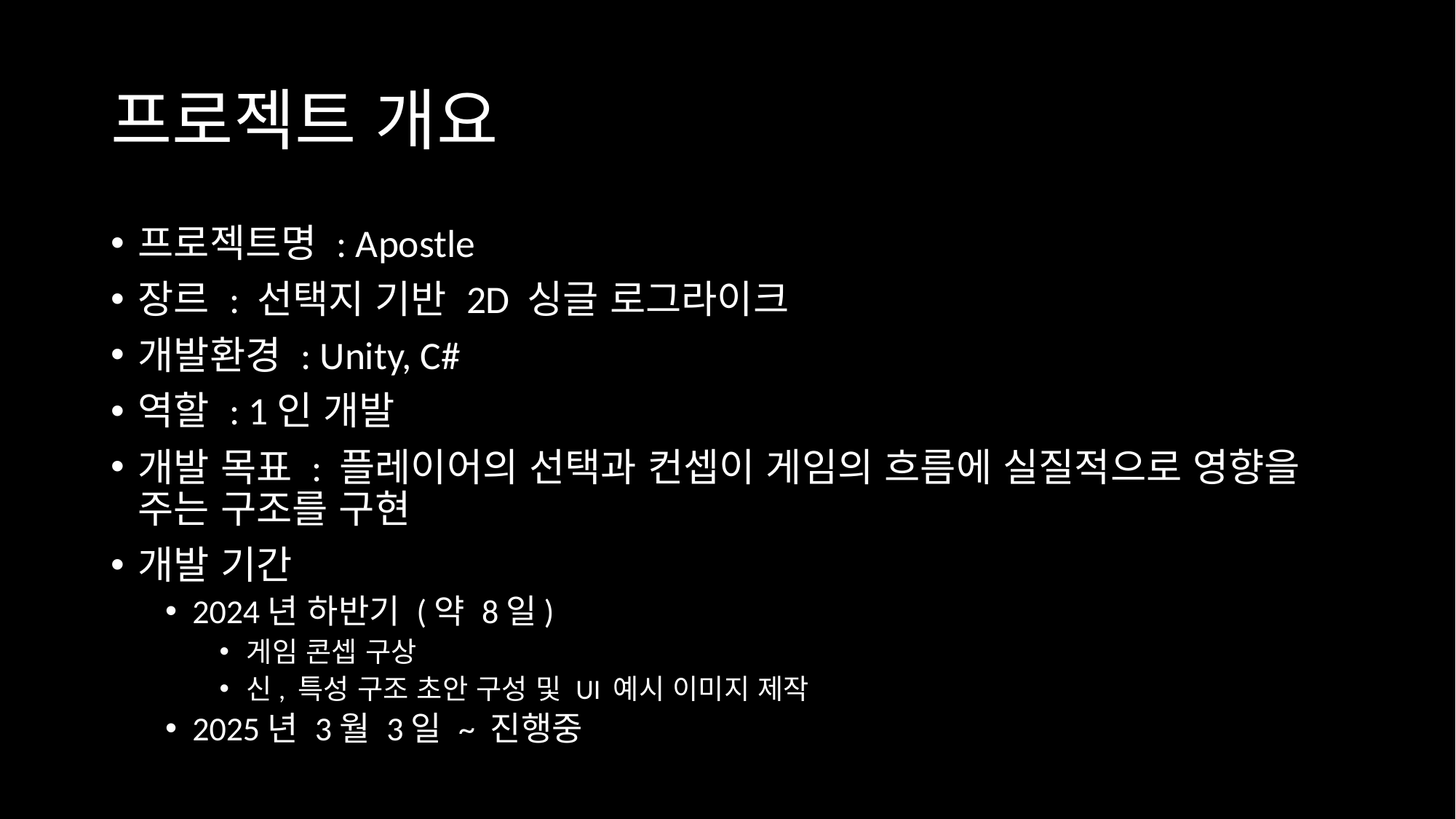

# 프로젝트 개요
프로젝트명 : Apostle
장르 : 선택지 기반 2D 싱글 로그라이크
개발환경 : Unity, C#
역할 : 1인 개발
개발 목표 : 플레이어의 선택과 컨셉이 게임의 흐름에 실질적으로 영향을 주는 구조를 구현
개발 기간
2024년 하반기 (약 8일)
게임 콘셉 구상
신, 특성 구조 초안 구성 및 UI 예시 이미지 제작
2025년 3월 3일 ~ 진행중